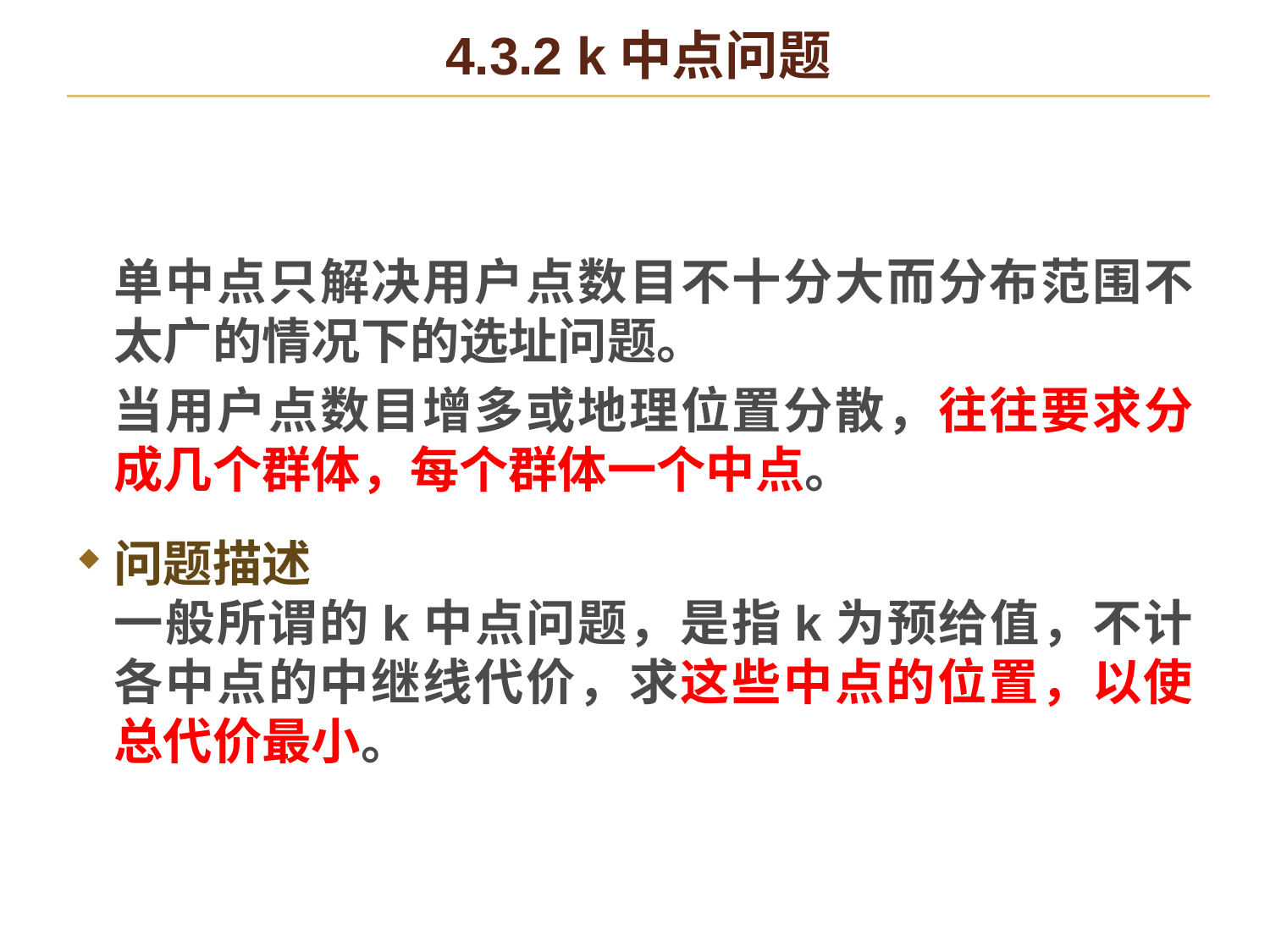

# 4.3.2 k中点问题
单中点只解决用户点数目不十分大而分布范围不太广的情况下的选址问题。
当用户点数目增多或地理位置分散，往往要求分成几个群体，每个群体一个中点。
问题描述
一般所谓的k中点问题，是指k为预给值，不计各中点的中继线代价，求这些中点的位置，以使总代价最小。